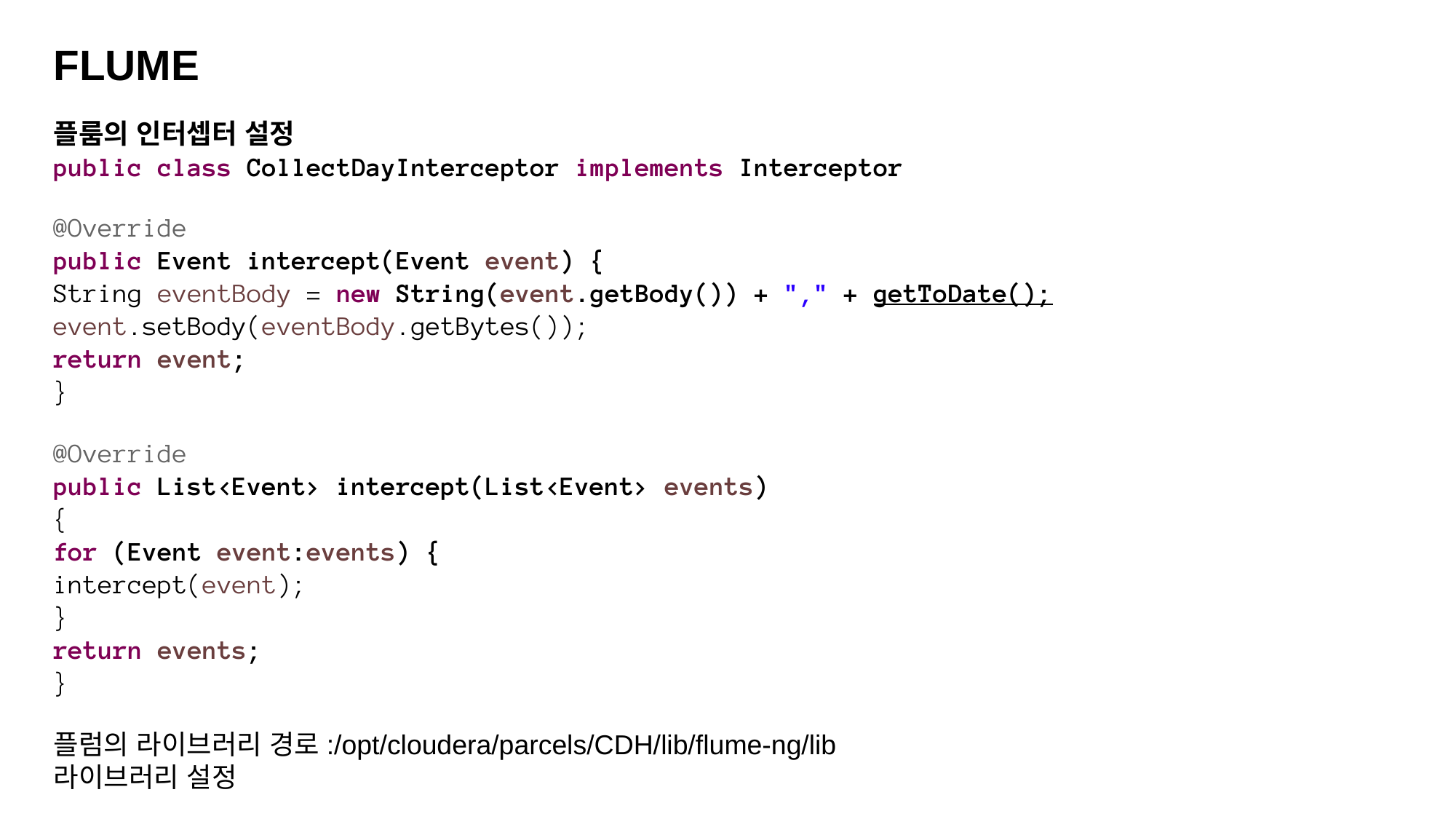

FLUME
플룸의 인터셉터 설정
public class CollectDayInterceptor implements Interceptor
@Override
public Event intercept(Event event) {
String eventBody = new String(event.getBody()) + "," + getToDate();
event.setBody(eventBody.getBytes());
return event;
}
@Override
public List<Event> intercept(List<Event> events)
{
for (Event event:events) {
intercept(event);
}
return events;
}
플럼의 라이브러리 경로:/opt/cloudera/parcels/CDH/lib/flume-ng/lib
라이브러리 설정